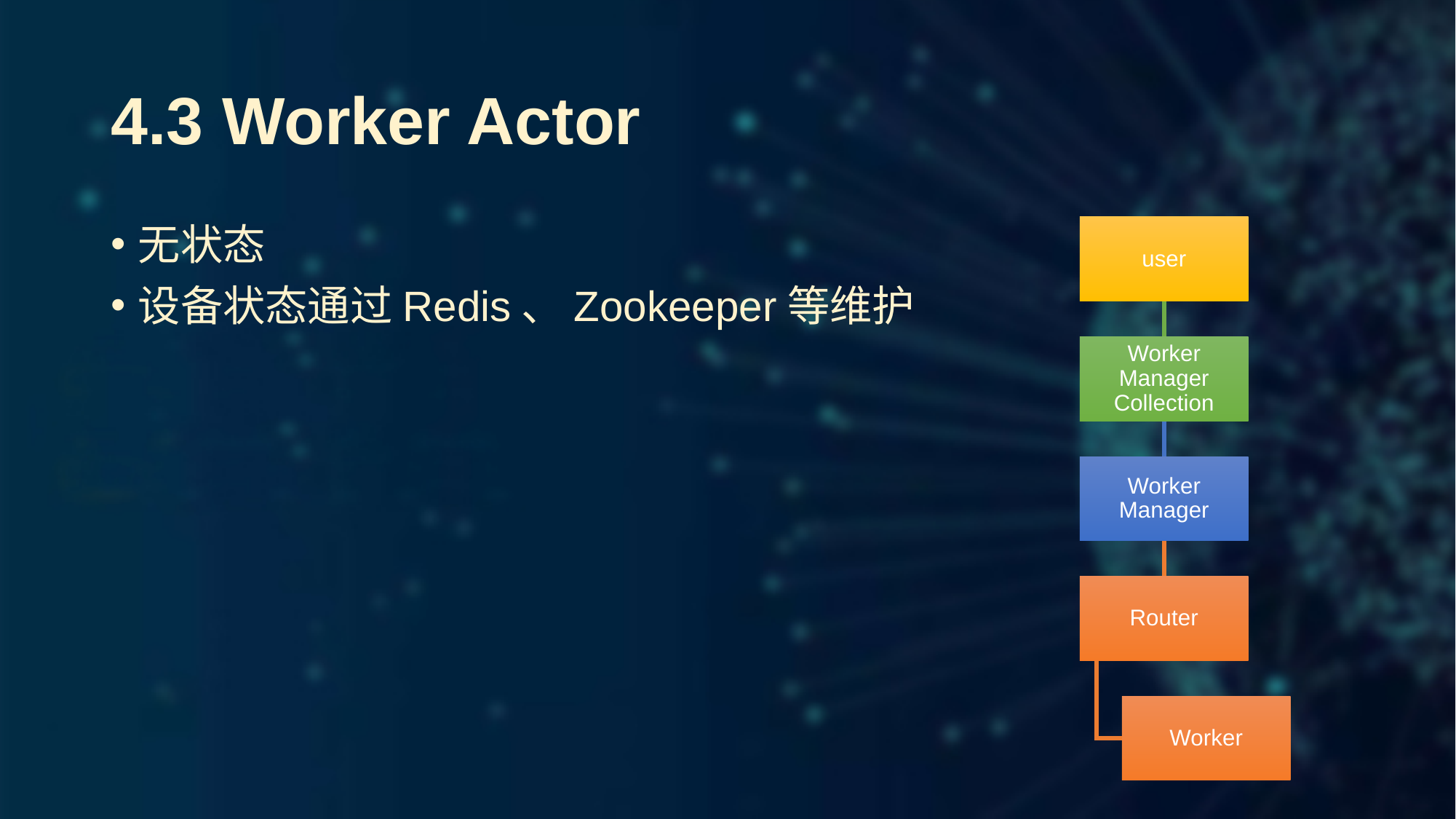

# 4.3 Worker Actor
user
Worker Manager Collection
Worker Manager
Router
Worker
无状态
设备状态通过Redis、Zookeeper等维护